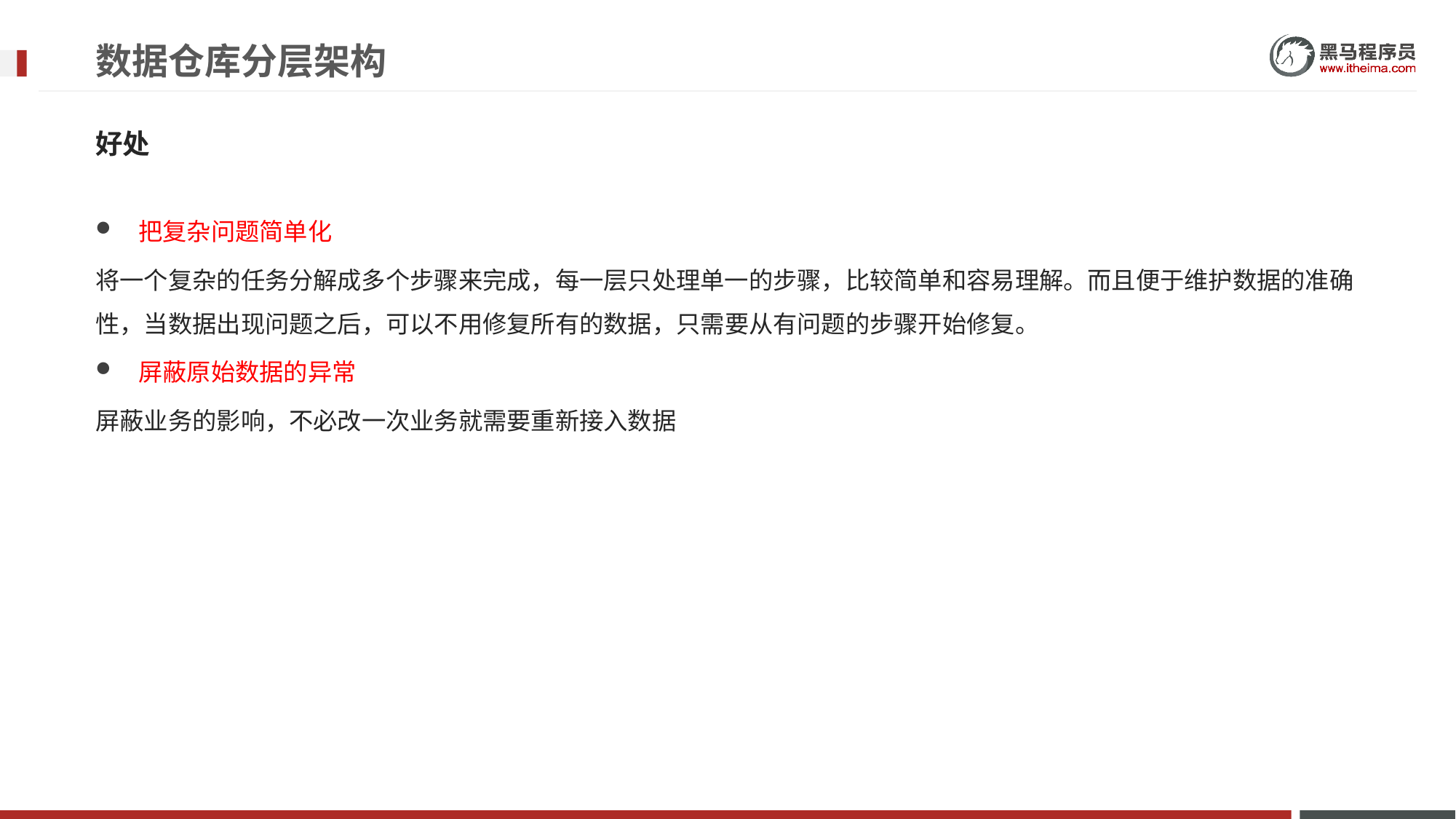

# 数据仓库分层架构
好处
把复杂问题简单化
将一个复杂的任务分解成多个步骤来完成，每一层只处理单一的步骤，比较简单和容易理解。而且便于维护数据的准确性，当数据出现问题之后，可以不用修复所有的数据，只需要从有问题的步骤开始修复。
屏蔽原始数据的异常
屏蔽业务的影响，不必改一次业务就需要重新接入数据